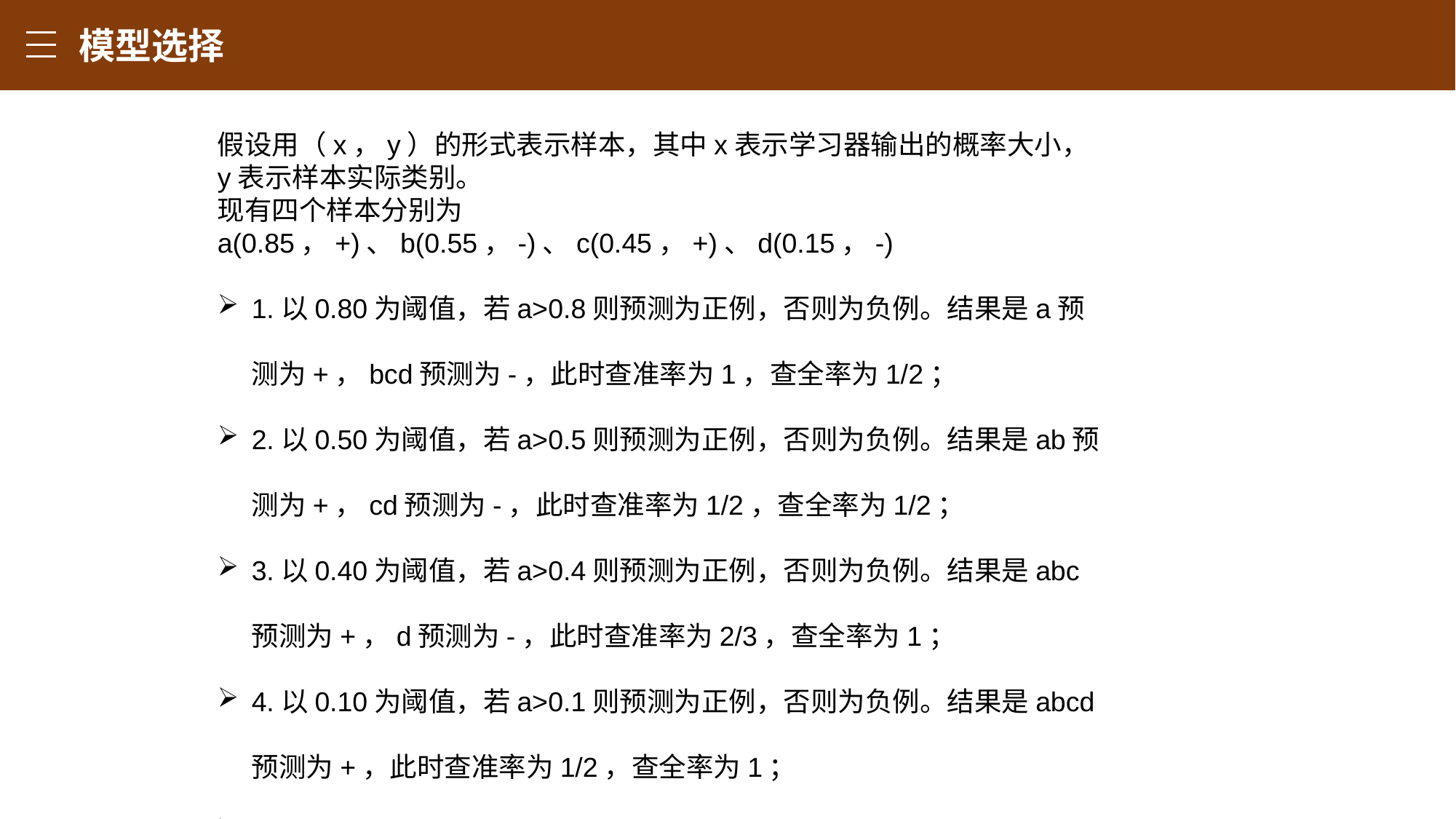

模型选择
假设用（x，y）的形式表示样本，其中x表示学习器输出的概率大小，y表示样本实际类别。
现有四个样本分别为a(0.85，+)、b(0.55，-)、c(0.45，+)、d(0.15，-)
1.以0.80为阈值，若a>0.8则预测为正例，否则为负例。结果是a预测为+，bcd预测为-，此时查准率为1，查全率为1/2；
2.以0.50为阈值，若a>0.5则预测为正例，否则为负例。结果是ab预测为+，cd预测为-，此时查准率为1/2，查全率为1/2；
3.以0.40为阈值，若a>0.4则预测为正例，否则为负例。结果是abc预测为+，d预测为-，此时查准率为2/3，查全率为1；
4.以0.10为阈值，若a>0.1则预测为正例，否则为负例。结果是abcd预测为+，此时查准率为1/2，查全率为1；
将上述的四个点描入P-R曲线并相连就能得到P-R曲线。